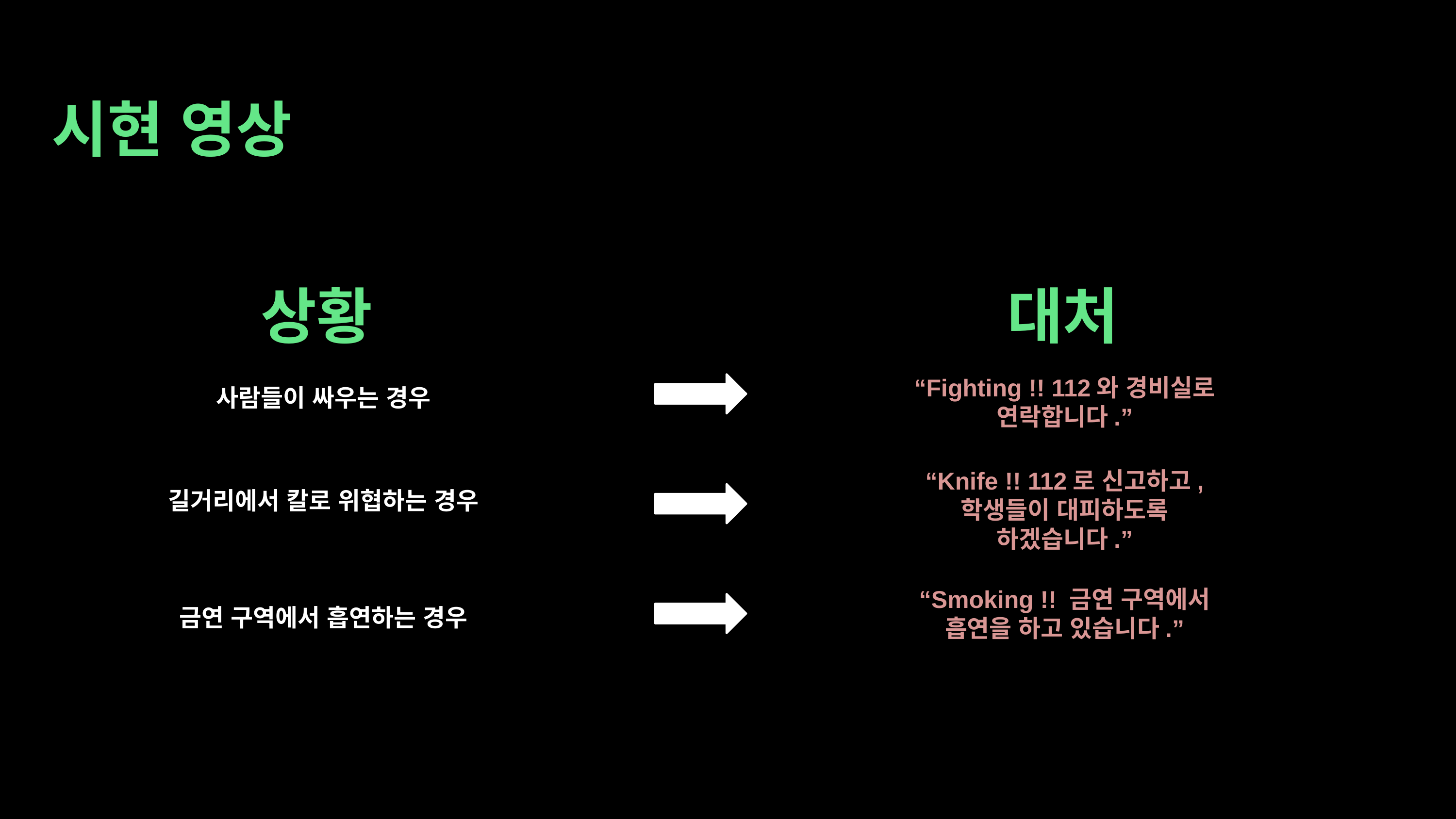

시현 영상
상황
대처
“Fighting !! 112와 경비실로 연락합니다.”

사람들이 싸우는 경우
“Knife !! 112로 신고하고, 학생들이 대피하도록 하겠습니다.”
길거리에서 칼로 위협하는 경우

“Smoking !! 금연 구역에서 흡연을 하고 있습니다.”

금연 구역에서 흡연하는 경우